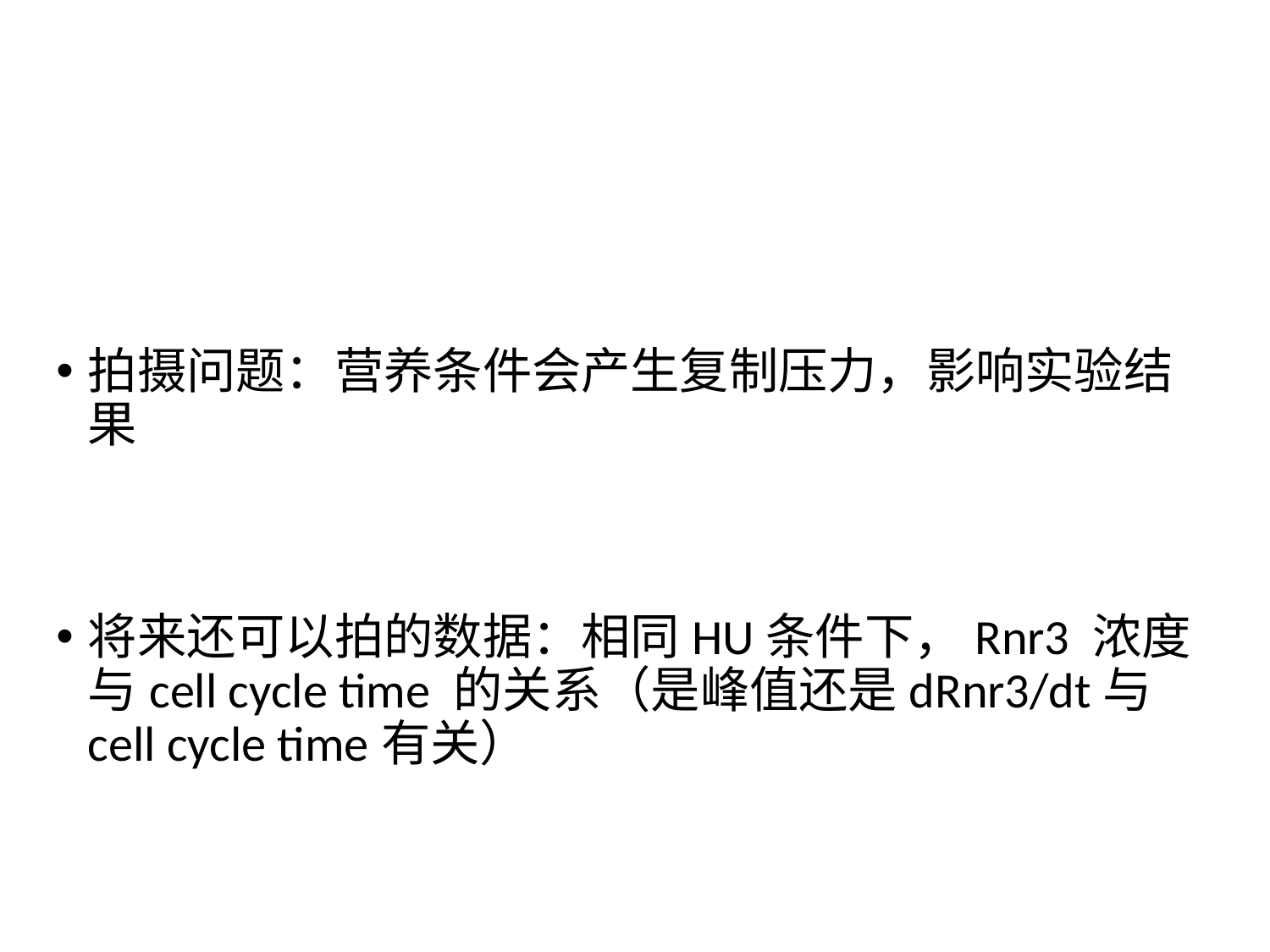

#

拍摄问题：营养条件会产生复制压力，影响实验结果

将来还可以拍的数据：相同HU条件下，Rnr3 浓度与cell cycle time 的关系（是峰值还是dRnr3/dt与cell cycle time有关）